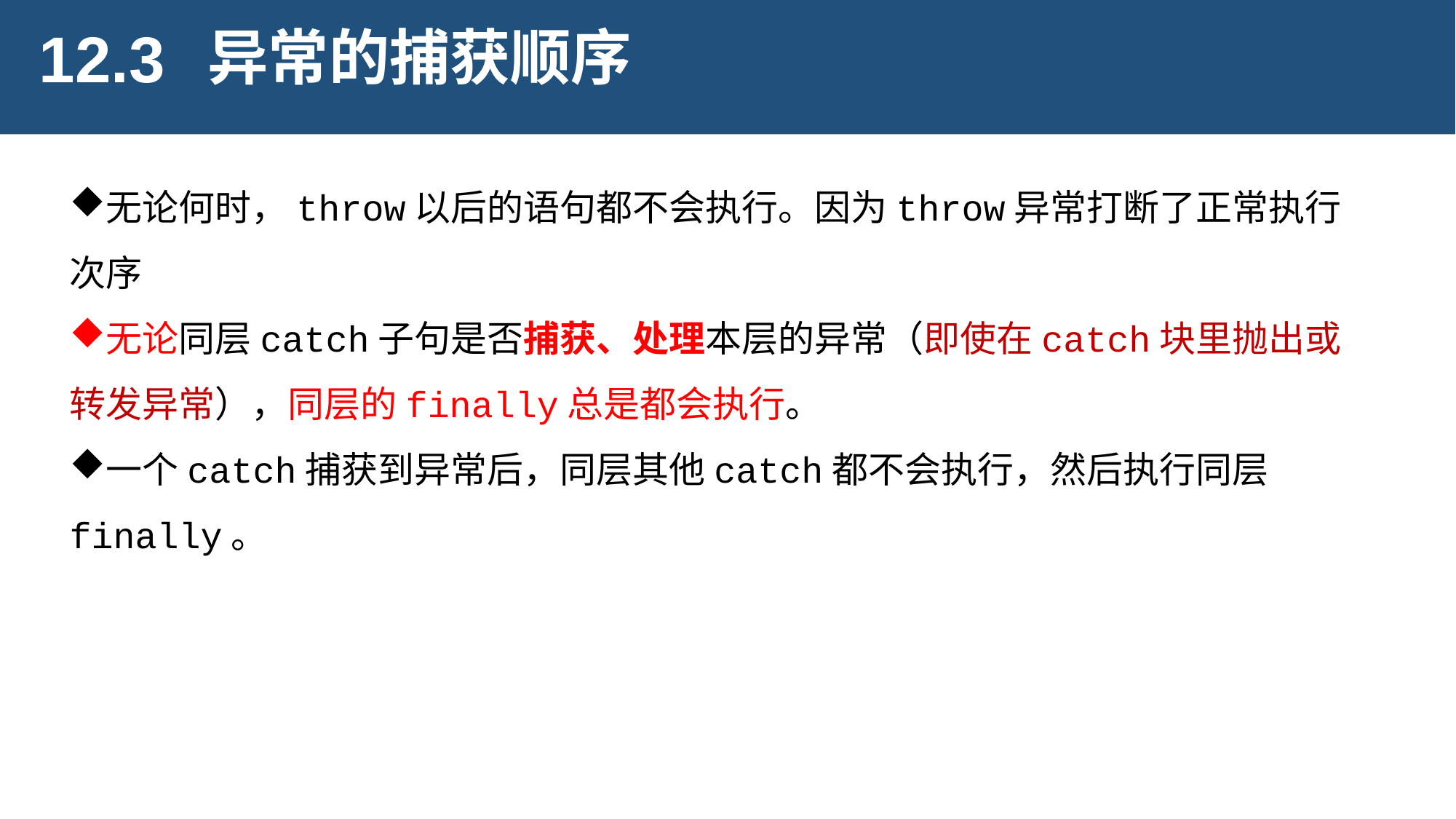

12.3
异常的捕获顺序
无论何时，throw以后的语句都不会执行。因为throw异常打断了正常执行次序
无论同层catch子句是否捕获、处理本层的异常（即使在catch块里抛出或转发异常），同层的finally总是都会执行。
一个catch捕获到异常后，同层其他catch都不会执行，然后执行同层finally。